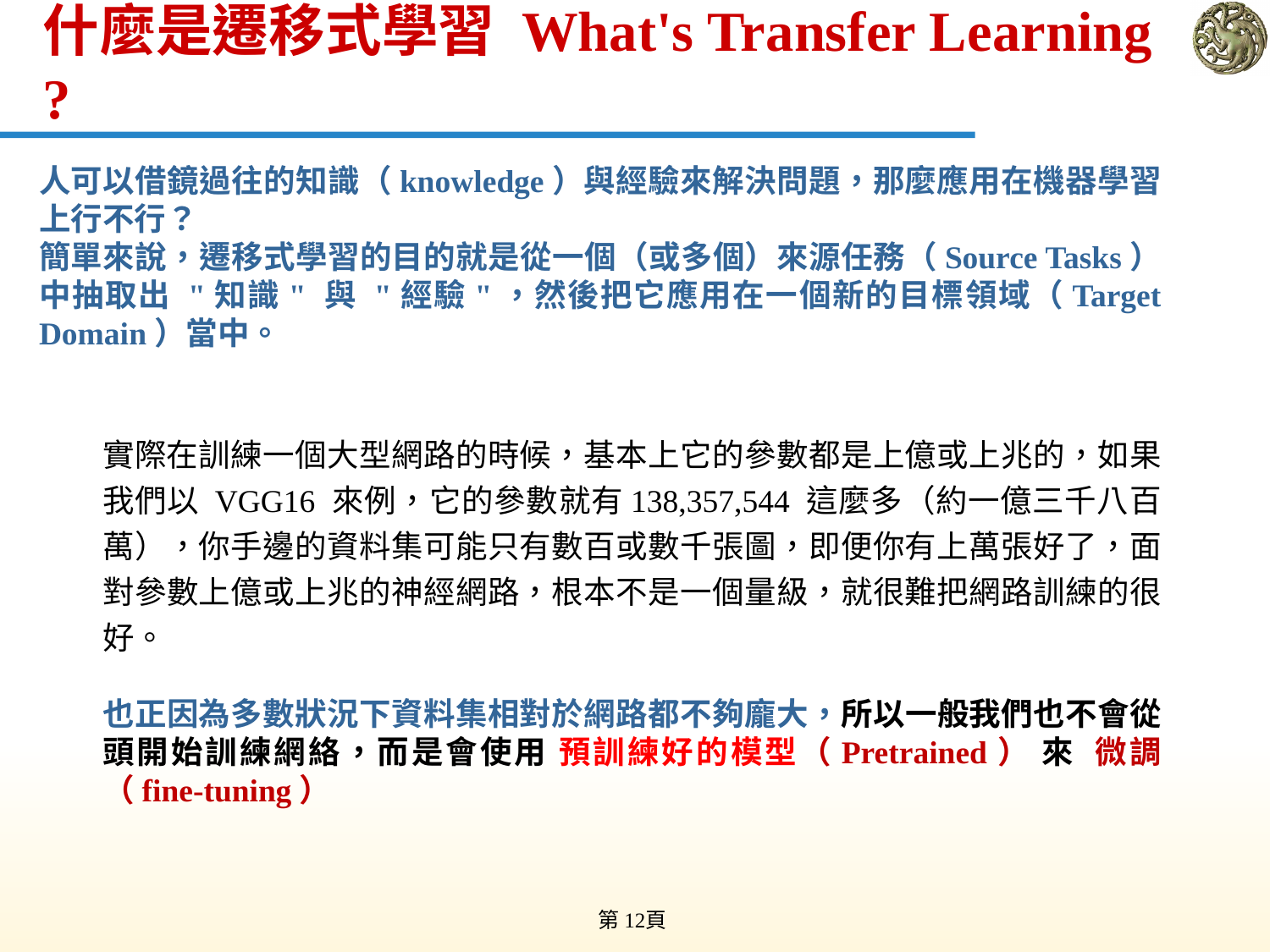

# 什麼是遷移式學習 What's Transfer Learning ?
人可以借鏡過往的知識（knowledge）與經驗來解決問題，那麼應用在機器學習上行不行？
簡單來說，遷移式學習的目的就是從一個（或多個）來源任務（Source Tasks）中抽取出 "知識" 與 "經驗"，然後把它應用在一個新的目標領域（Target Domain）當中。

實際在訓練一個大型網路的時候，基本上它的參數都是上億或上兆的，如果我們以 VGG16 來例，它的參數就有138,357,544 這麼多（約一億三千八百萬），你手邊的資料集可能只有數百或數千張圖，即便你有上萬張好了，面對參數上億或上兆的神經網路，根本不是一個量級，就很難把網路訓練的很好。

也正因為多數狀況下資料集相對於網路都不夠龐大，所以一般我們也不會從頭開始訓練網絡，而是會使用 預訓練好的模型（Pretrained） 來  微調 （fine-tuning）